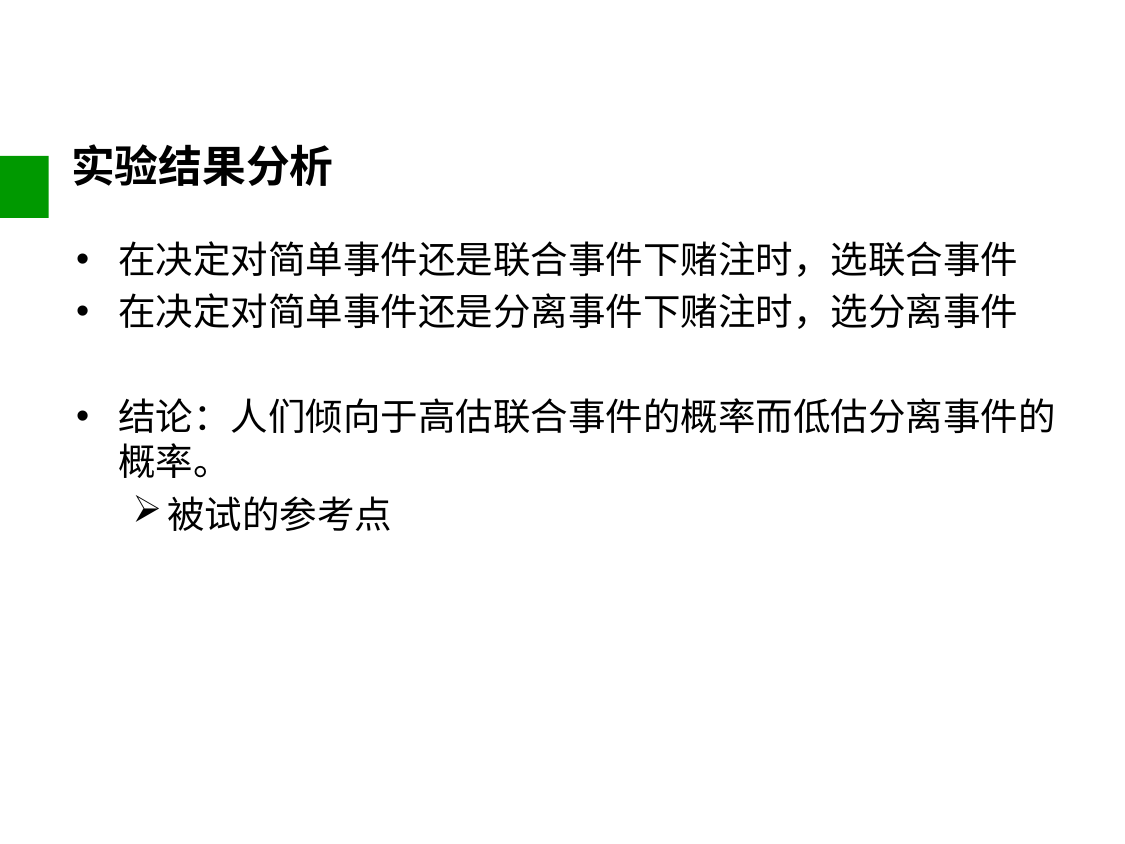

# 实验结果分析

在决定对简单事件还是联合事件下赌注时，选联合事件
在决定对简单事件还是分离事件下赌注时，选分离事件

结论：人们倾向于高估联合事件的概率而低估分离事件的概率。
被试的参考点

46